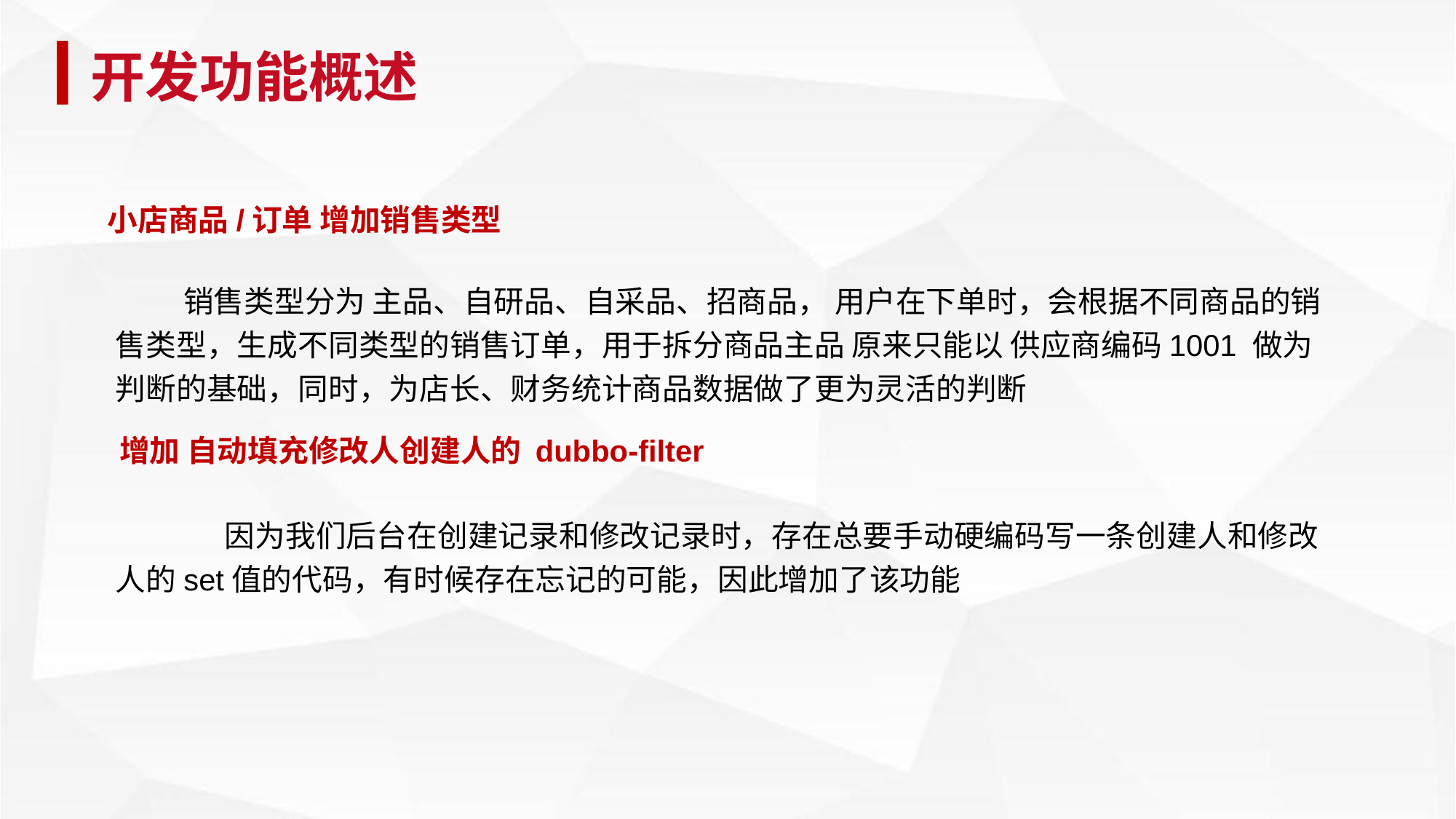

开发功能概述

小店商品/订单 增加销售类型
         销售类型分为 主品、自研品、自采品、招商品， 用户在下单时，会根据不同商品的销售类型，生成不同类型的销售订单，用于拆分商品主品 原来只能以 供应商编码1001 做为判断的基础，同时，为店长、财务统计商品数据做了更为灵活的判断
增加 自动填充修改人创建人的 dubbo-filter
	因为我们后台在创建记录和修改记录时，存在总要手动硬编码写一条创建人和修改人的set值的代码，有时候存在忘记的可能，因此增加了该功能